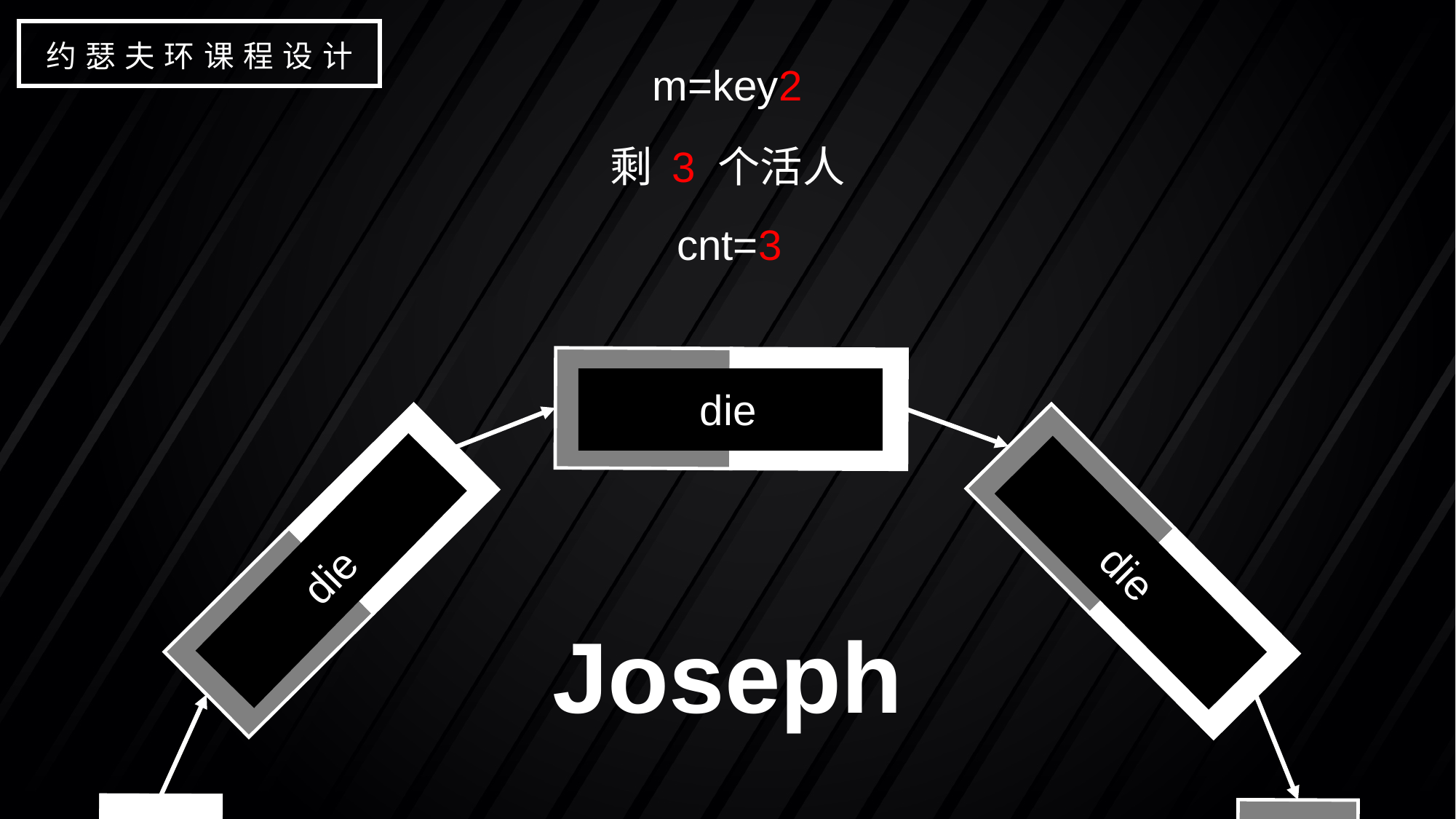

约瑟夫环课程设计
m=key2
剩 3 个活人
cnt=3

key1
2

key8
1

3
key2

key7
8

key3
4

key6
7

key4
5

key5
6

die

die
4

die

die

die
Joseph